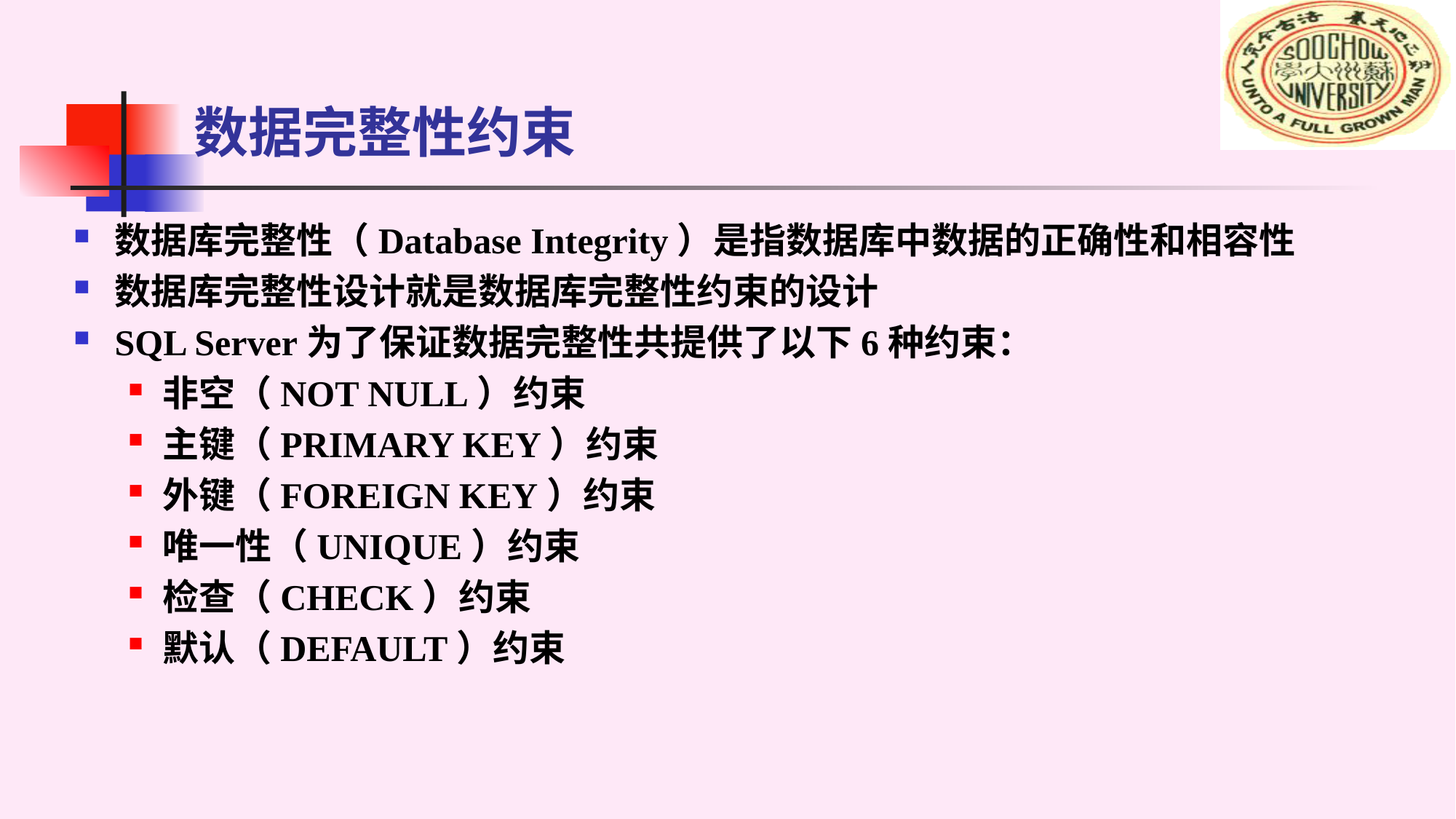

# 数据完整性约束
数据库完整性（Database Integrity）是指数据库中数据的正确性和相容性
数据库完整性设计就是数据库完整性约束的设计
SQL Server为了保证数据完整性共提供了以下6种约束：
非空（NOT NULL）约束
主键（PRIMARY KEY）约束
外键（FOREIGN KEY）约束
唯一性（UNIQUE）约束
检查（CHECK）约束
默认（DEFAULT）约束